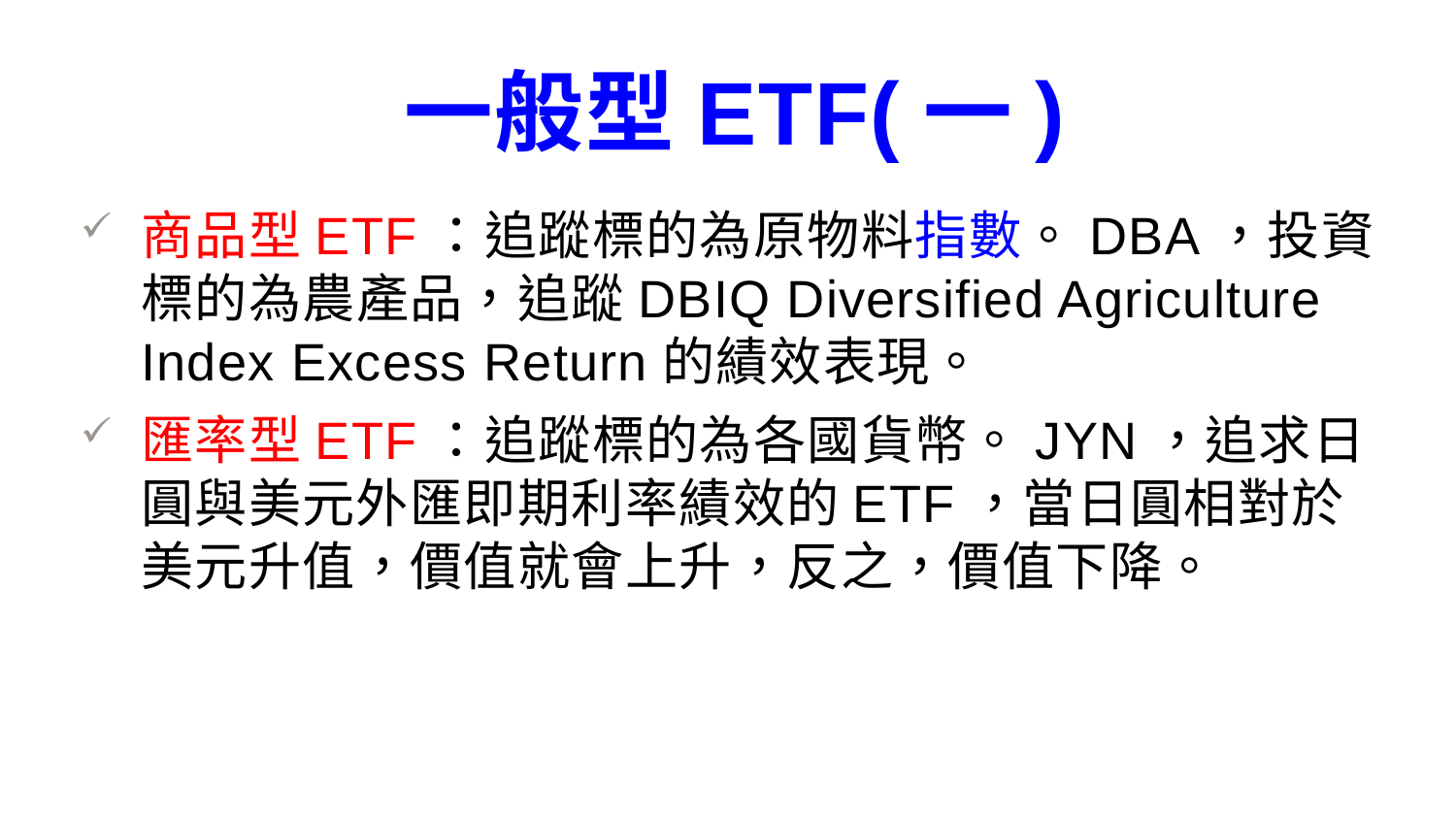

一般型ETF(一)
商品型ETF：追蹤標的為原物料指數。DBA，投資標的為農產品，追蹤DBIQ Diversified Agriculture Index Excess Return的績效表現。
匯率型ETF：追蹤標的為各國貨幣。JYN，追求日圓與美元外匯即期利率績效的ETF，當日圓相對於美元升值，價值就會上升，反之，價值下降。